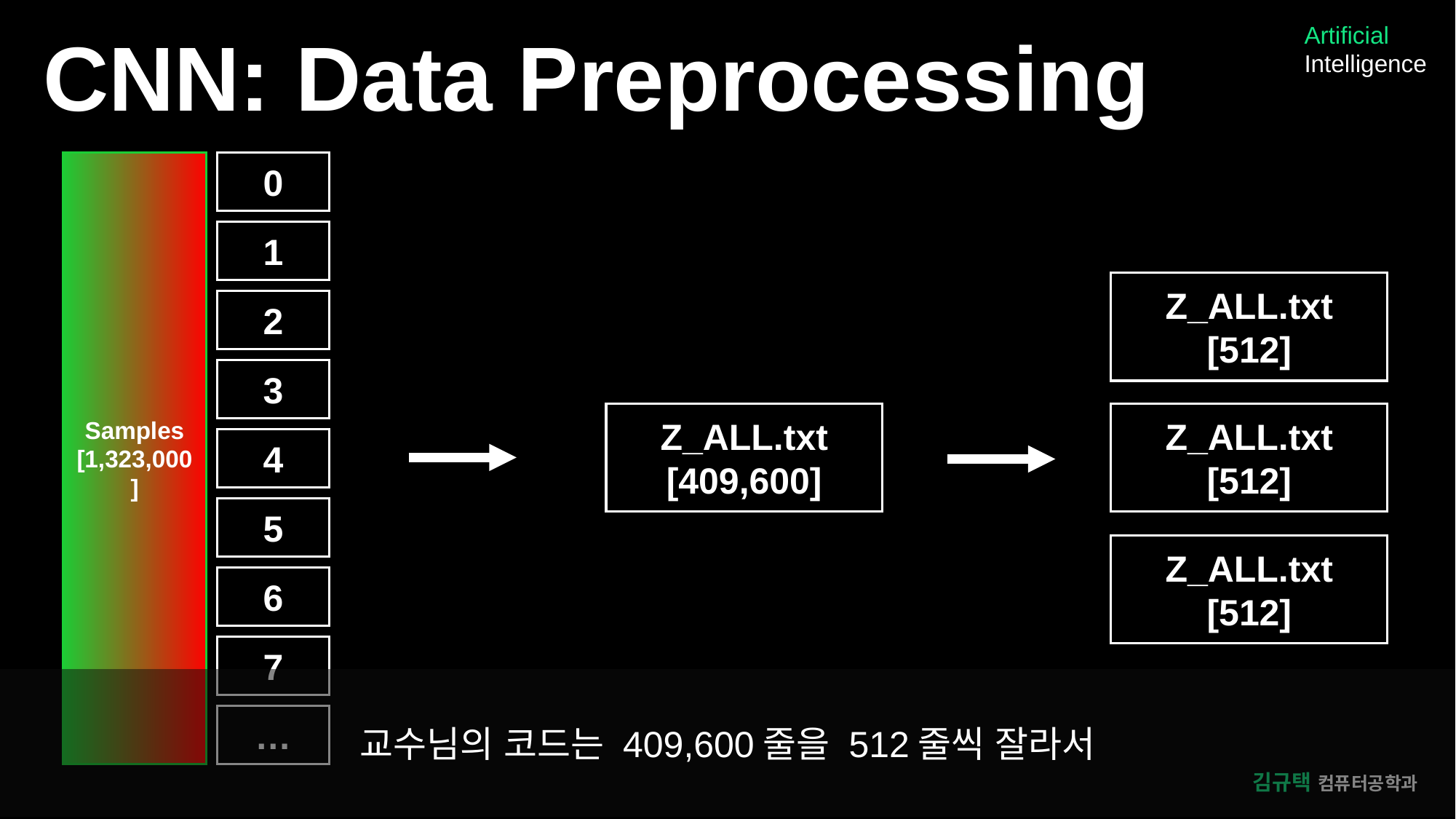

Artificial
Intelligence
CNN: Data Preprocessing
Samples
[1,323,000]
0
1
Z_ALL.txt
[512]
2
3
Z_ALL.txt
[512]
Z_ALL.txt
[409,600]
4
5
Z_ALL.txt
[512]
6
7
교수님의 코드는 409,600줄을 512줄씩 잘라서
…
김규택 컴퓨터공학과